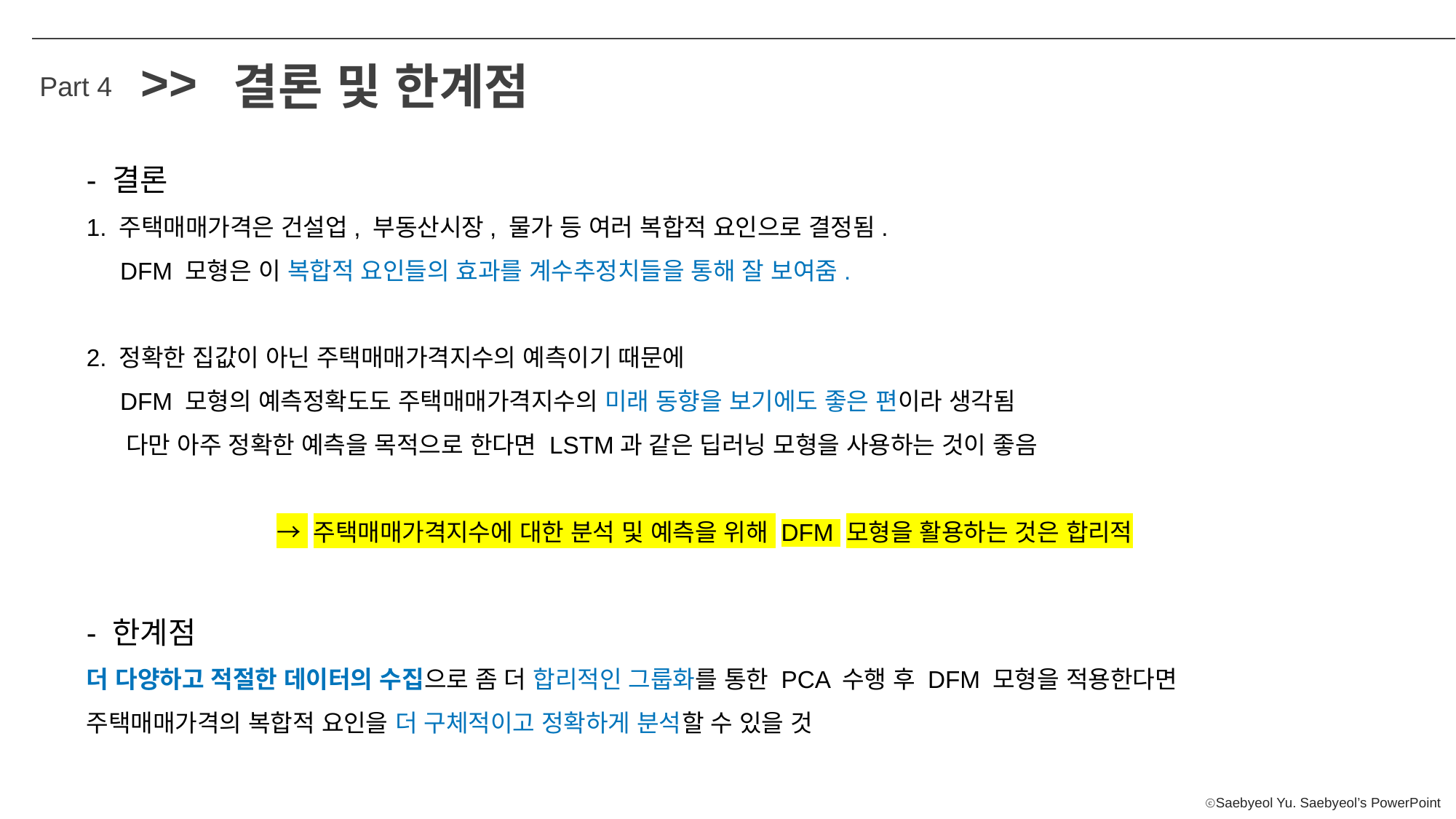

>>
결론 및 한계점
Part 4
- 결론
1. 주택매매가격은 건설업, 부동산시장, 물가 등 여러 복합적 요인으로 결정됨.
     DFM 모형은 이 복합적 요인들의 효과를 계수추정치들을 통해 잘 보여줌.

2. 정확한 집값이 아닌 주택매매가격지수의 예측이기 때문에
     DFM 모형의 예측정확도도 주택매매가격지수의 미래 동향을 보기에도 좋은 편이라 생각됨
     다만 아주 정확한 예측을 목적으로 한다면 LSTM과 같은 딥러닝 모형을 사용하는 것이 좋음

→ 주택매매가격지수에 대한 분석 및 예측을 위해 DFM 모형을 활용하는 것은 합리적

- 한계점
더 다양하고 적절한 데이터의 수집으로 좀 더 합리적인 그룹화를 통한 PCA 수행 후 DFM 모형을 적용한다면
주택매매가격의 복합적 요인을 더 구체적이고 정확하게 분석할 수 있을 것